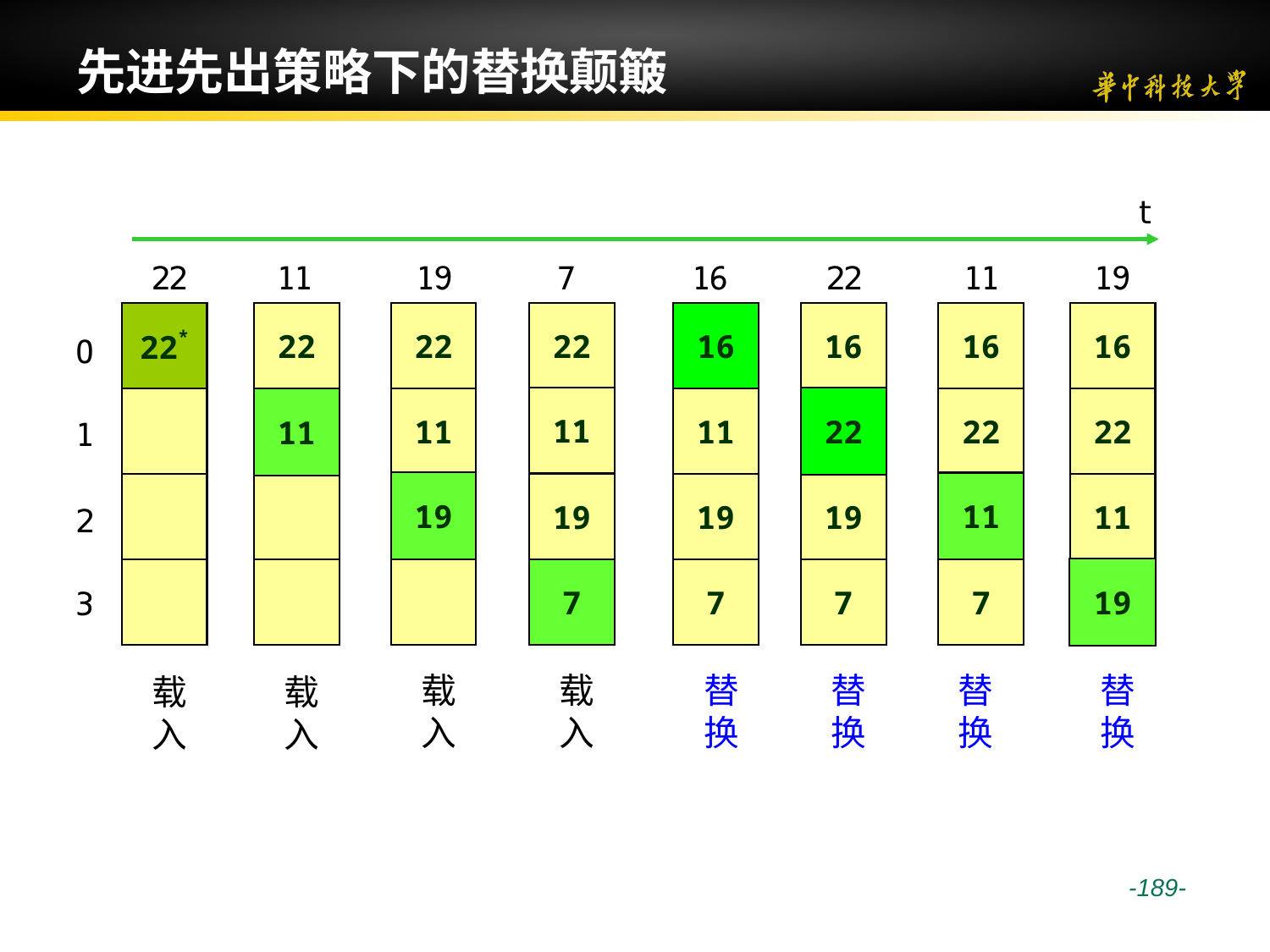

# 先进先出策略下的替换颠簸
t

22
11
19
7
16
22
11
19

22*
22

22
11

22
11
19

22
11
19
7
16
16
11
19
7
16
22
19
7
16
22
11
7
0
1
2
3
22
11
19
11
19
7
载入
载入
替换
替换
替换
替换
载入
载入
 -189-